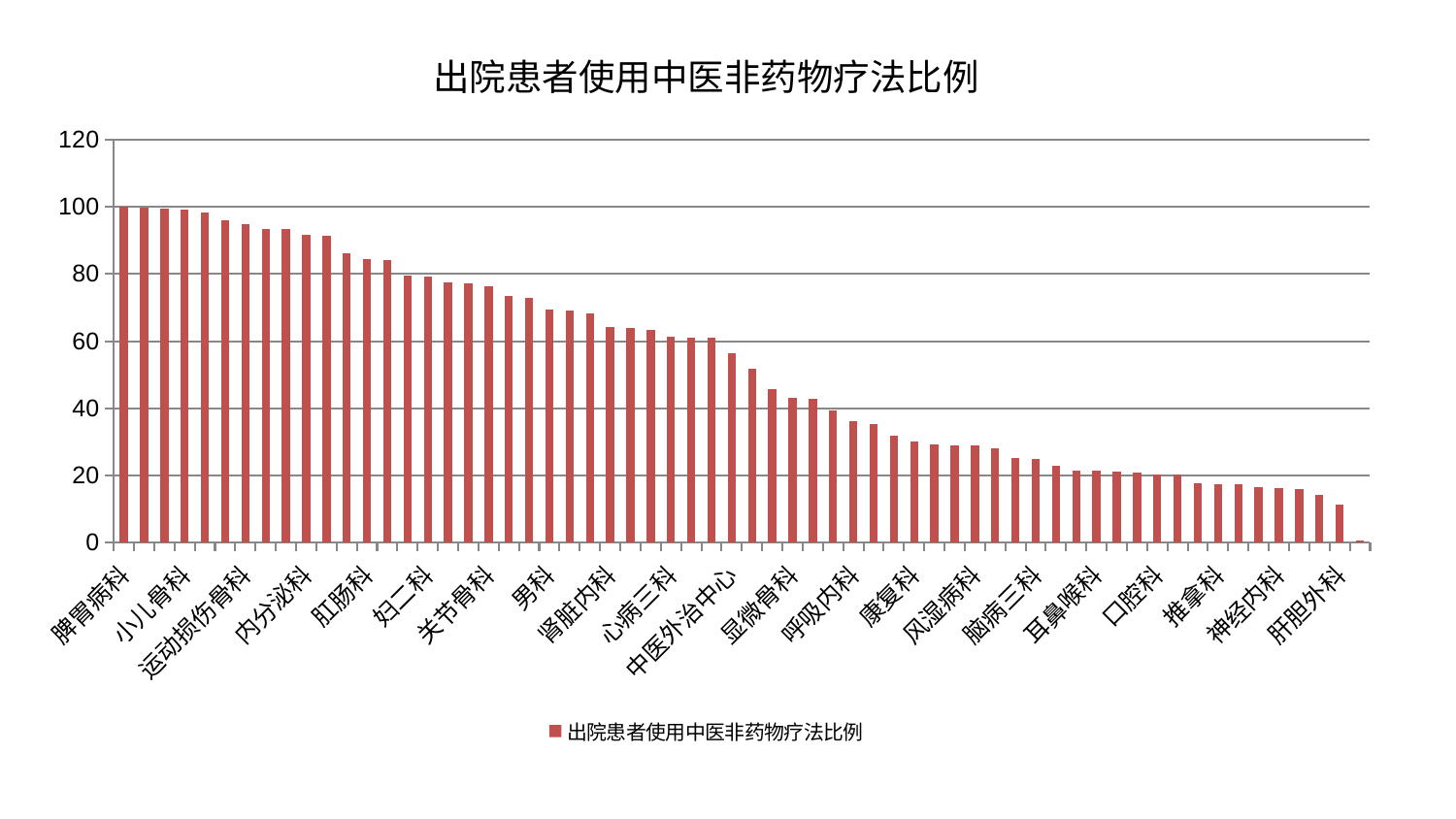

### Chart: 出院患者使用中医非药物疗法比例

| Category | 出院患者使用中医非药物疗法比例 |
|---|---|
| 脾胃病科 | 99.99999999999999 |
| 心血管内科 | 99.77816074404515 |
| 东区肾病科 | 99.52802257905712 |
| 小儿骨科 | 99.25394671962002 |
| 泌尿外科 | 98.35278592611147 |
| 儿科 | 95.90216093781598 |
| 运动损伤骨科 | 94.8226634720993 |
| 眼科 | 93.43066009610524 |
| 消化内科 | 93.3567038155523 |
| 内分泌科 | 91.64680929719466 |
| 神经外科 | 91.31639083603025 |
| 脑病一科 | 86.01709158406716 |
| 肛肠科 | 84.4112880550568 |
| 中医经典科 | 84.18237317725008 |
| 周围血管科 | 79.64747812873237 |
| 妇二科 | 79.28824734597053 |
| 老年医学科 | 77.63320420412497 |
| 肿瘤内科 | 77.18313438112042 |
| 关节骨科 | 76.20976979746142 |
| 胸外科 | 73.58739107218582 |
| 皮肤科 | 72.97616694284116 |
| 男科 | 69.28635637966889 |
| 肝病科 | 69.02572657246664 |
| 普通外科 | 68.39710611564558 |
| 肾脏内科 | 64.32836147868834 |
| 妇科 | 64.0006705936257 |
| 妇科妇二科合并 | 63.23915015965484 |
| 心病三科 | 61.372885385862645 |
| 微创骨科 | 60.98306609639806 |
| 脑病二科 | 60.94045863873204 |
| 中医外治中心 | 56.33577082757338 |
| 东区重症医学科 | 51.88559252494984 |
| 针灸科 | 45.68392014627305 |
| 显微骨科 | 43.2207063255612 |
| 身心医学科 | 42.85657760903347 |
| 治未病中心 | 39.436800881354856 |
| 呼吸内科 | 36.146319031789446 |
| 脾胃科消化科合并 | 35.31624817746908 |
| 医院 | 31.805869211330986 |
| 康复科 | 30.017622118282254 |
| 综合内科 | 29.31917868670714 |
| 骨科 | 29.05898894432757 |
| 风湿病科 | 29.00367894418191 |
| 创伤骨科 | 28.08105312780043 |
| 小儿推拿科 | 25.239243927548028 |
| 脑病三科 | 24.796492265169878 |
| 产科 | 22.823305108951743 |
| 血液科 | 21.578412321985162 |
| 耳鼻喉科 | 21.48853331524704 |
| 肾病科 | 21.07547576353762 |
| 脊柱骨科 | 20.95398587903592 |
| 口腔科 | 20.293116915975872 |
| 心病四科 | 20.26701872839955 |
| 美容皮肤科 | 17.553187592670692 |
| 推拿科 | 17.38892502598021 |
| 心病一科 | 17.357651486470203 |
| 西区重症医学科 | 16.400949639324033 |
| 神经内科 | 16.107800766801876 |
| 乳腺甲状腺外科 | 16.04326618456852 |
| 重症医学科 | 14.311925876101597 |
| 肝胆外科 | 11.221886655744438 |
| 心病二科 | 0.5251727079757756 |
11